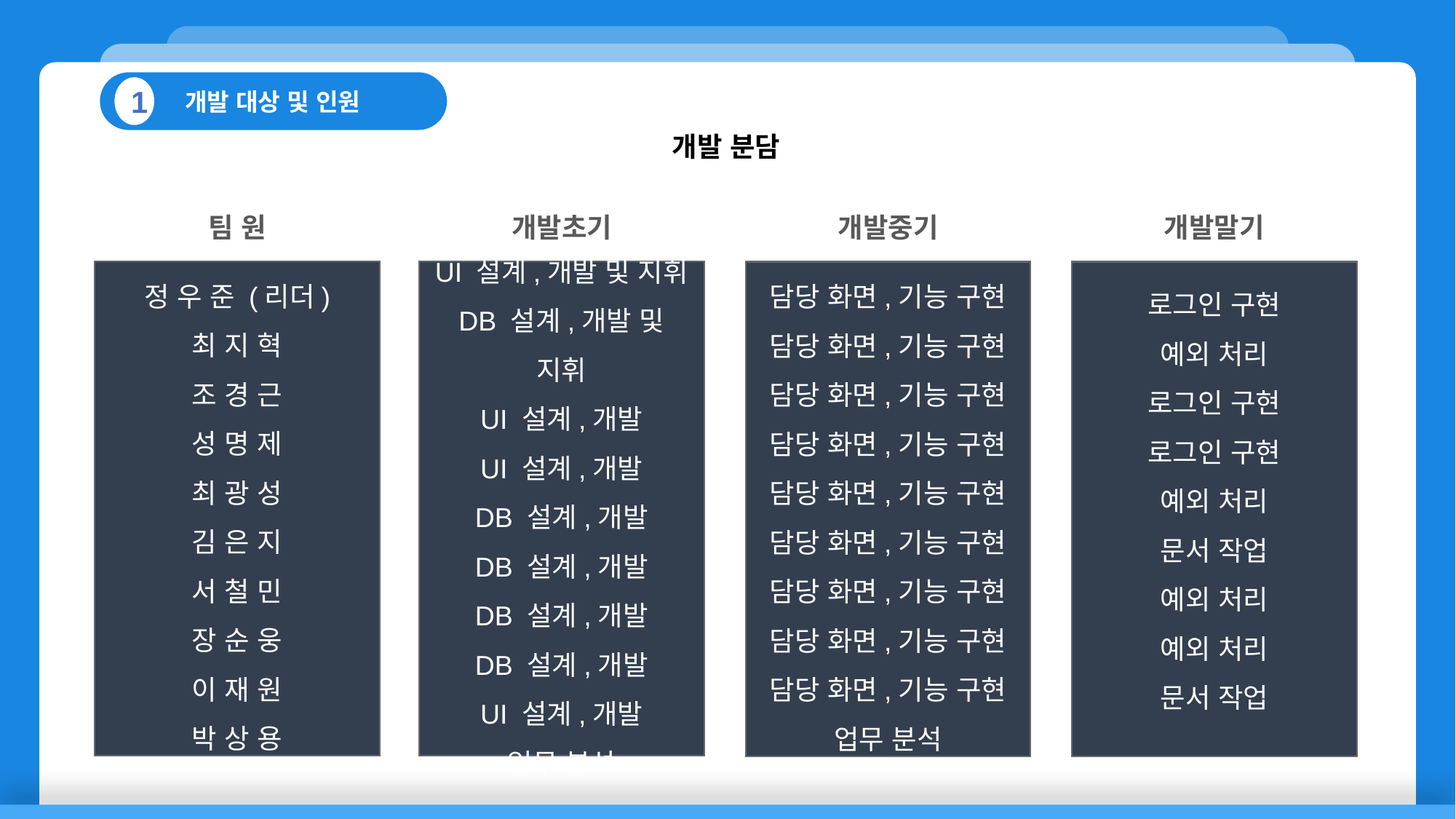

개발 대상 및 인원
1
개발 분담
팀 원
개발초기
개발중기
개발말기
UI 설계,개발 및 지휘
DB 설계,개발 및 지휘
UI 설계,개발
UI 설계,개발
DB 설계,개발
DB 설계,개발
DB 설계,개발
DB 설계,개발
UI 설계,개발
업무 분석
정 우 준 (리더)
최 지 혁
조 경 근
성 명 제
최 광 성
김 은 지
서 철 민
장 순 웅
이 재 원
박 상 용
로그인 구현
예외 처리
로그인 구현
로그인 구현
예외 처리
문서 작업
예외 처리
예외 처리
문서 작업

담당 화면,기능 구현
담당 화면,기능 구현
담당 화면,기능 구현
담당 화면,기능 구현
담당 화면,기능 구현
담당 화면,기능 구현
담당 화면,기능 구현
담당 화면,기능 구현
담당 화면,기능 구현
업무 분석